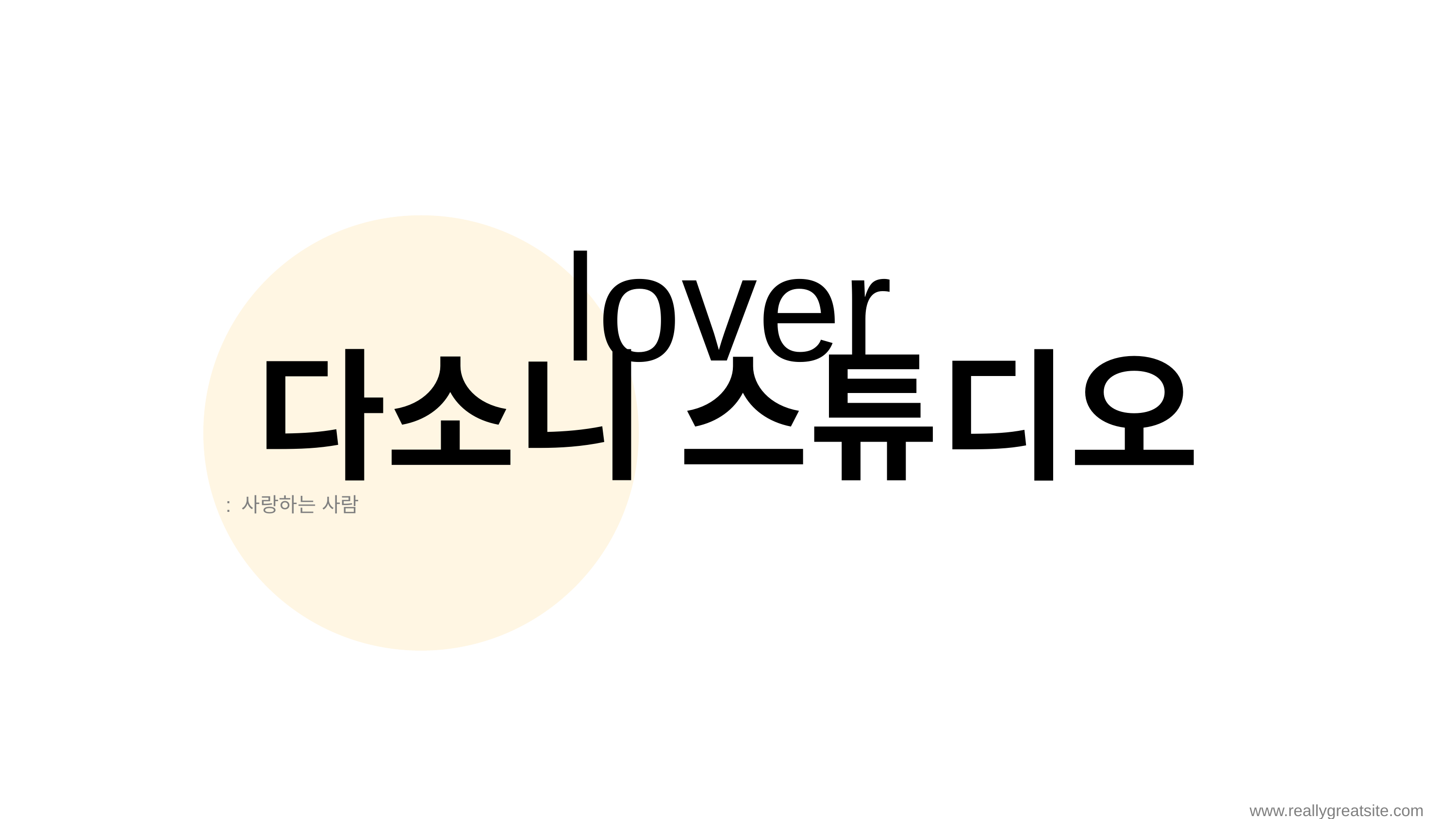

lover
다소니 스튜디오
: 사랑하는 사람
www.reallygreatsite.com